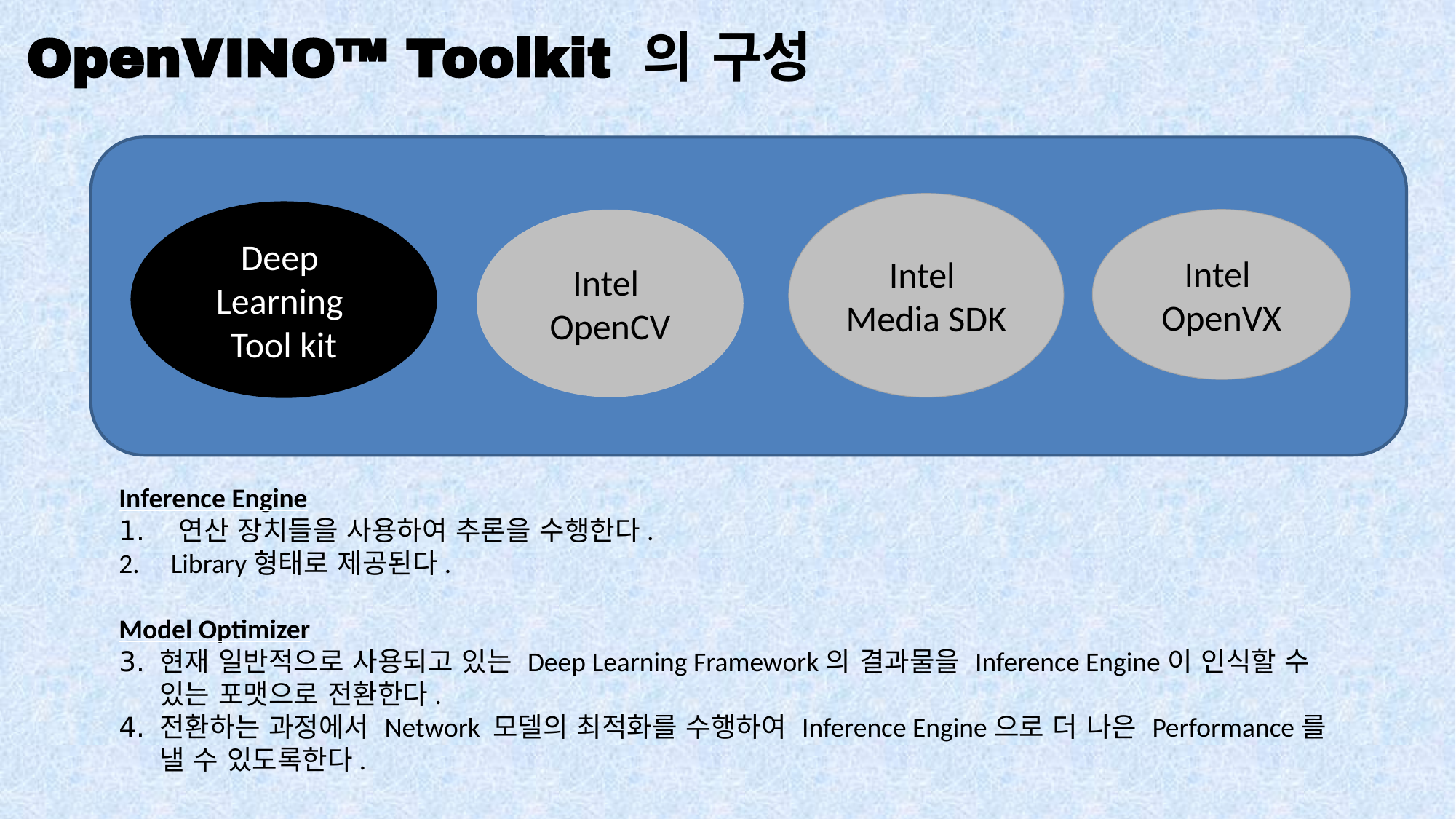

OpenVINO™ Toolkit 의 구성

Intel
Media SDK
Deep
Learning
Tool kit
Intel
OpenCV
Intel
OpenVX
Inference Engine
   연산 장치들을 사용하여 추론을 수행한다.
    Library형태로 제공된다.

Model Optimizer
현재 일반적으로 사용되고 있는 Deep Learning Framework의 결과물을 Inference Engine이 인식할 수 있는 포맷으로 전환한다.
전환하는 과정에서 Network 모델의 최적화를 수행하여 Inference Engine으로 더 나은 Performance를 낼 수 있도록한다.